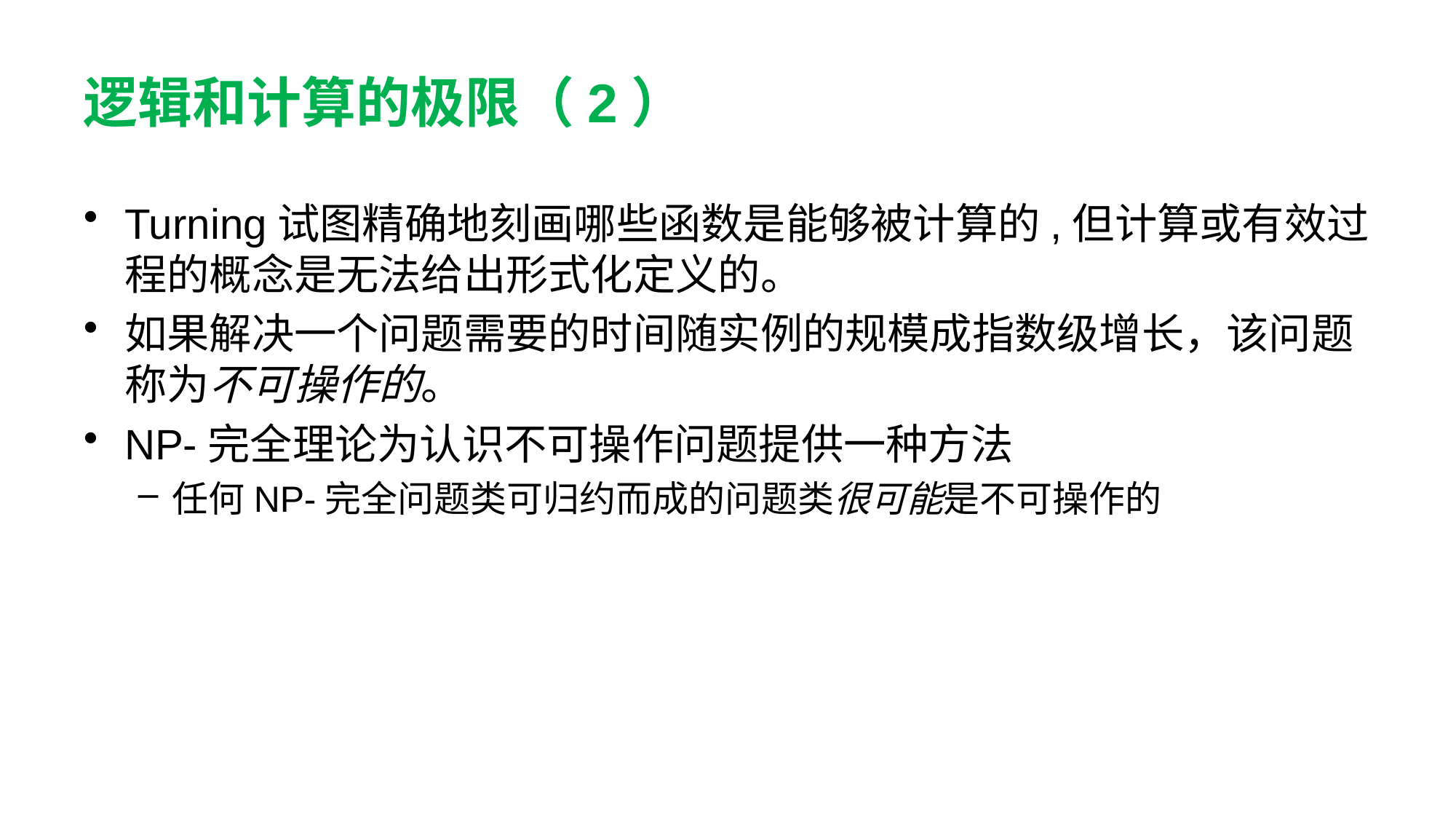

# 逻辑和计算的极限（2）
Turning试图精确地刻画哪些函数是能够被计算的,但计算或有效过程的概念是无法给出形式化定义的。
如果解决一个问题需要的时间随实例的规模成指数级增长，该问题称为不可操作的。
NP-完全理论为认识不可操作问题提供一种方法
任何NP-完全问题类可归约而成的问题类很可能是不可操作的